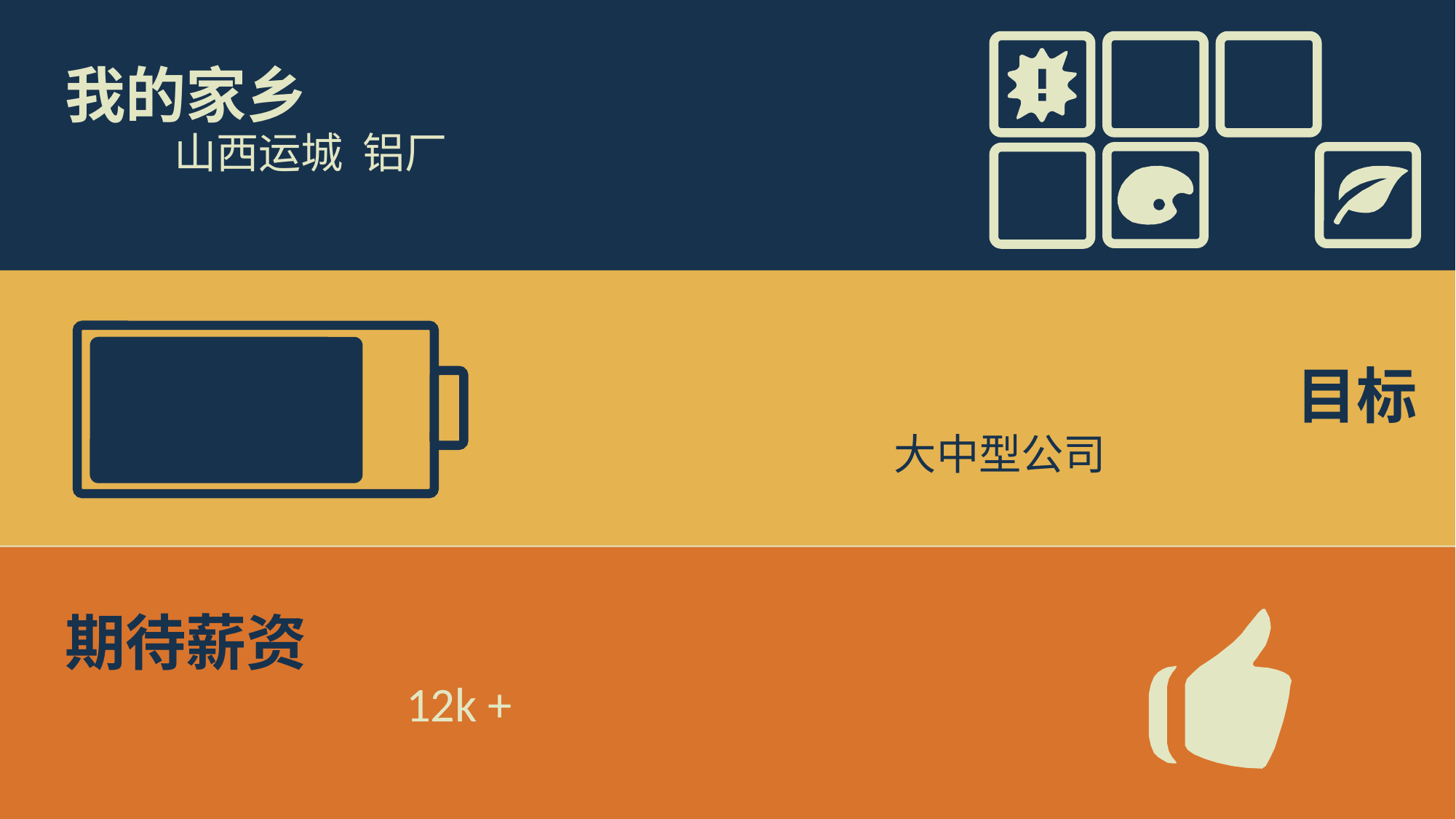

我的家乡
	山西运城  铝厂

目标

大中型公司

期待薪资
12k +